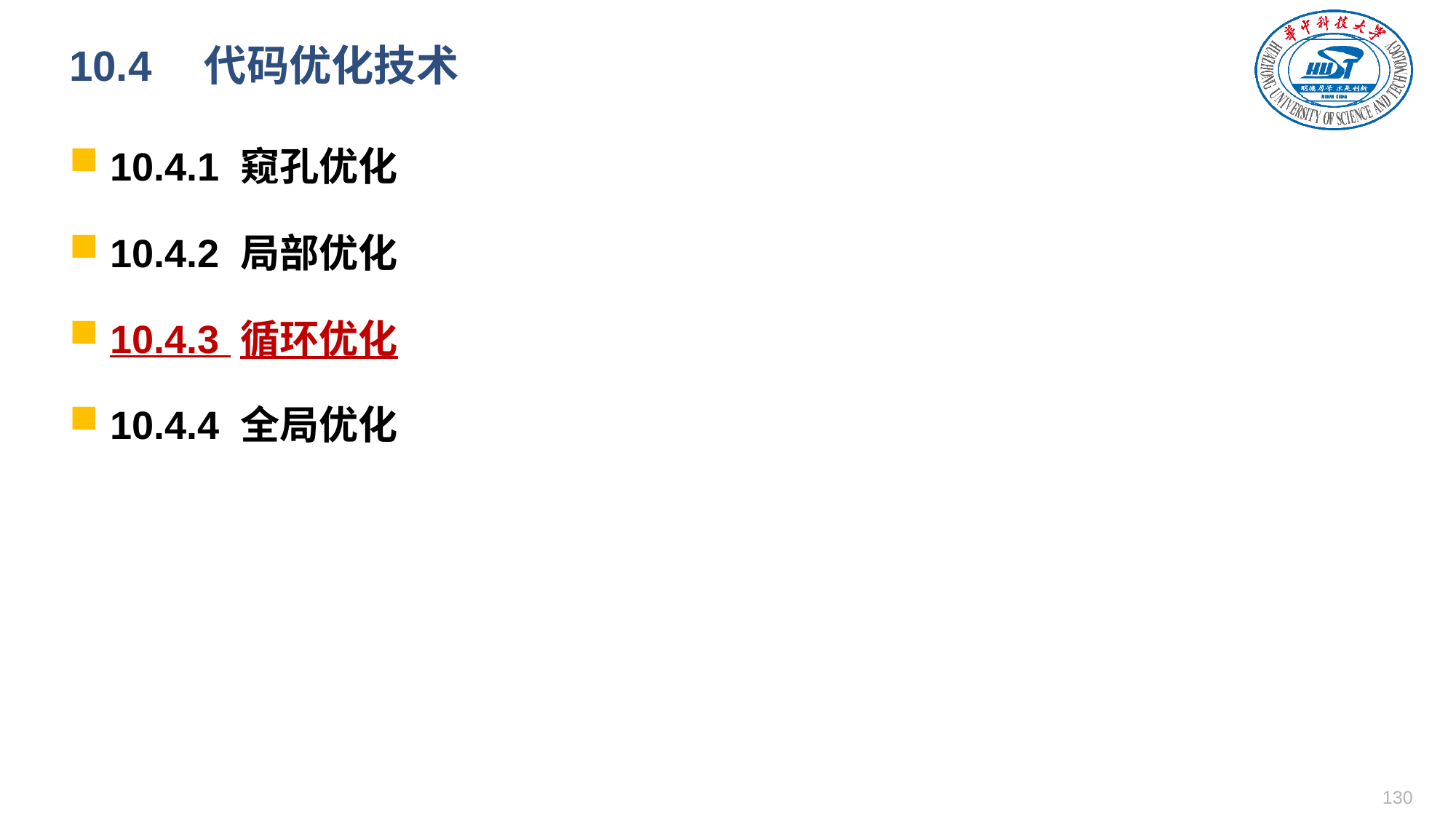

# 10.4　代码优化技术
10.4.1 窥孔优化
10.4.2 局部优化
10.4.3 循环优化
10.4.4 全局优化

130